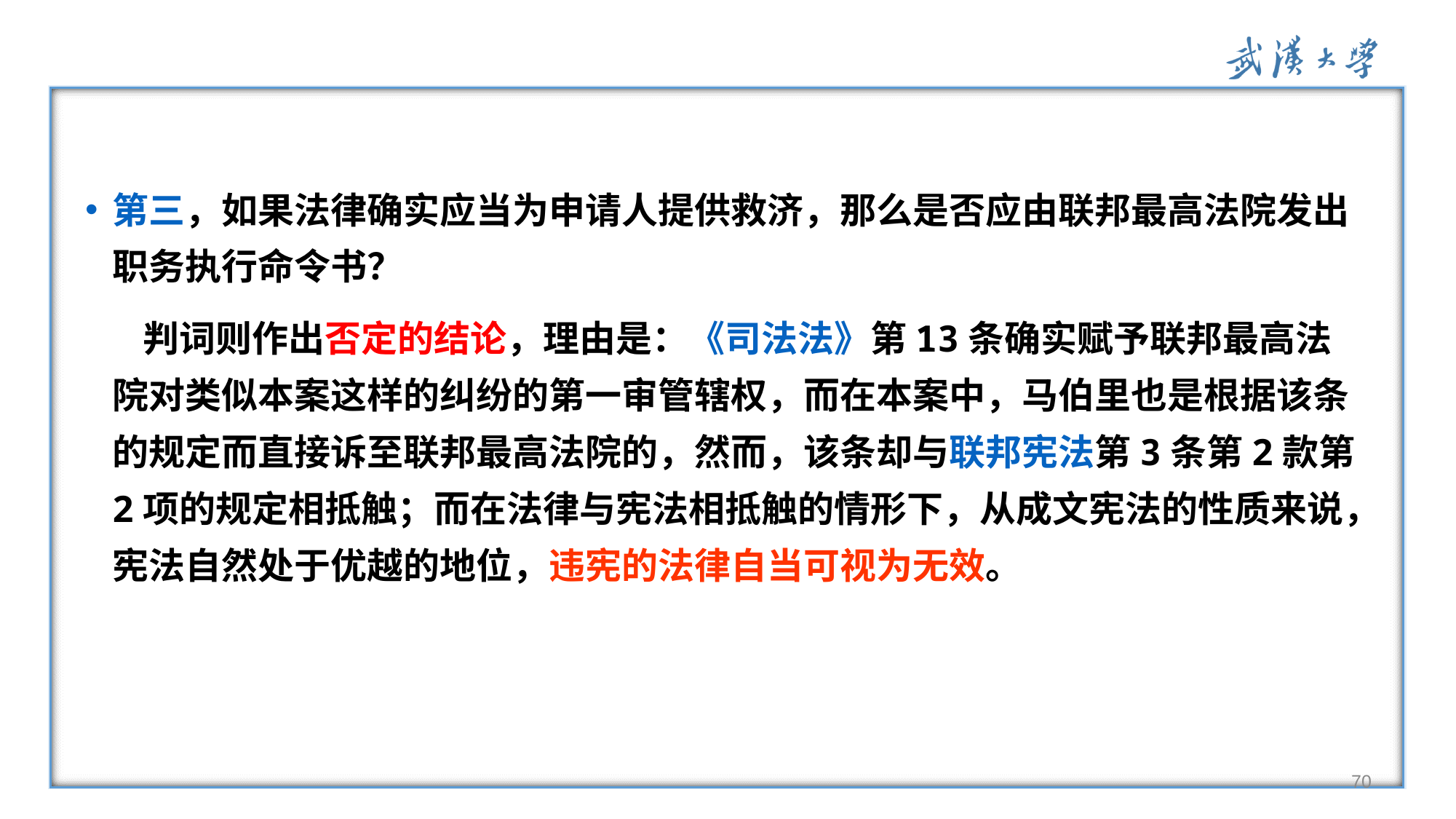

第三，如果法律确实应当为申请人提供救济，那么是否应由联邦最高法院发出职务执行命令书？
      判词则作出否定的结论，理由是：《司法法》第13条确实赋予联邦最高法院对类似本案这样的纠纷的第一审管辖权，而在本案中，马伯里也是根据该条的规定而直接诉至联邦最高法院的，然而，该条却与联邦宪法第3条第2款第2项的规定相抵触；而在法律与宪法相抵触的情形下，从成文宪法的性质来说，宪法自然处于优越的地位，违宪的法律自当可视为无效。
70